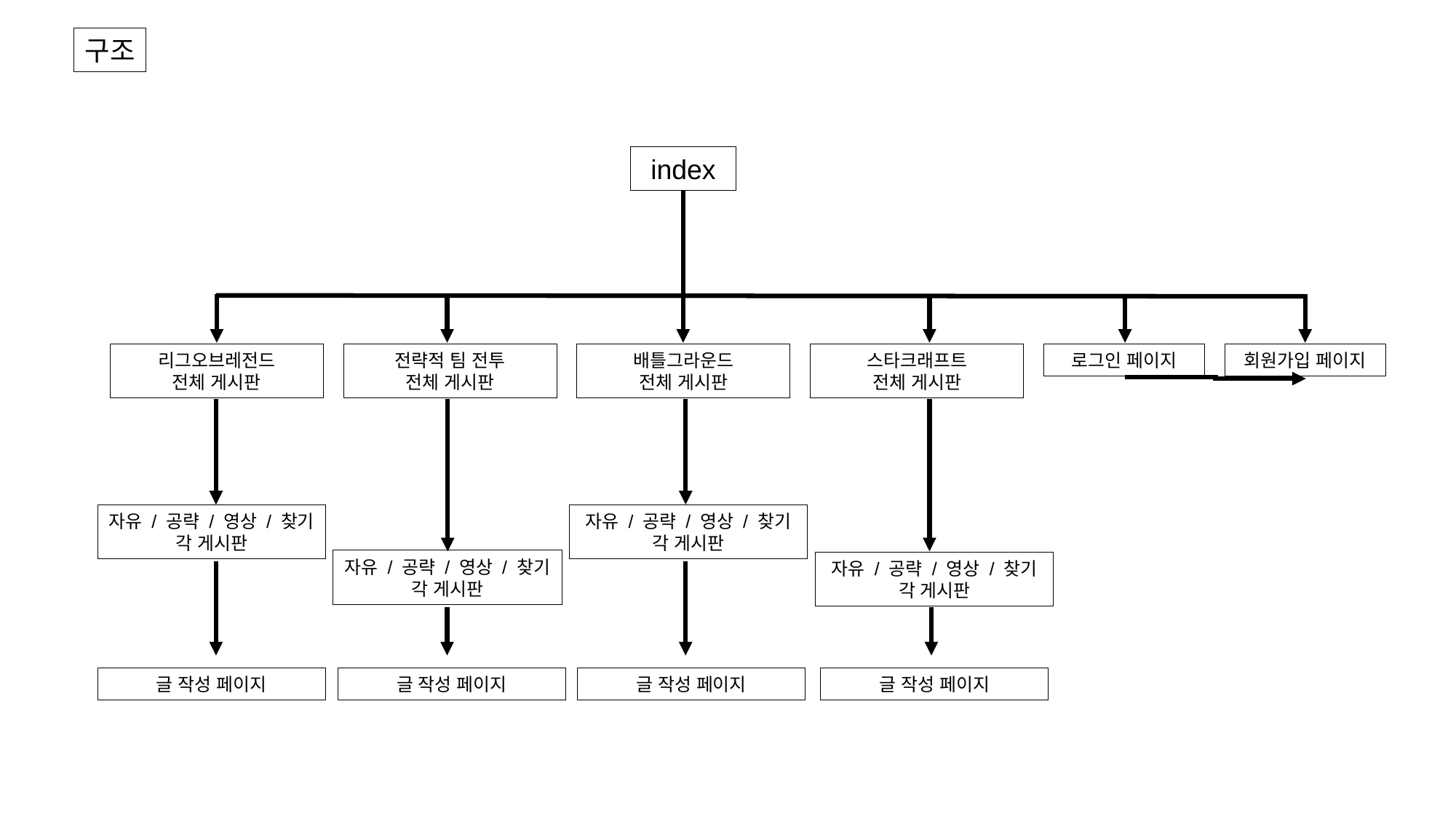

구조
index
리그오브레전드
전체 게시판
전략적 팀 전투
전체 게시판
배틀그라운드
전체 게시판
스타크래프트
전체 게시판
로그인 페이지
회원가입 페이지
자유 / 공략 / 영상 / 찾기
각 게시판
자유 / 공략 / 영상 / 찾기
각 게시판
자유 / 공략 / 영상 / 찾기
각 게시판
자유 / 공략 / 영상 / 찾기
각 게시판
글 작성 페이지
글 작성 페이지
글 작성 페이지
글 작성 페이지